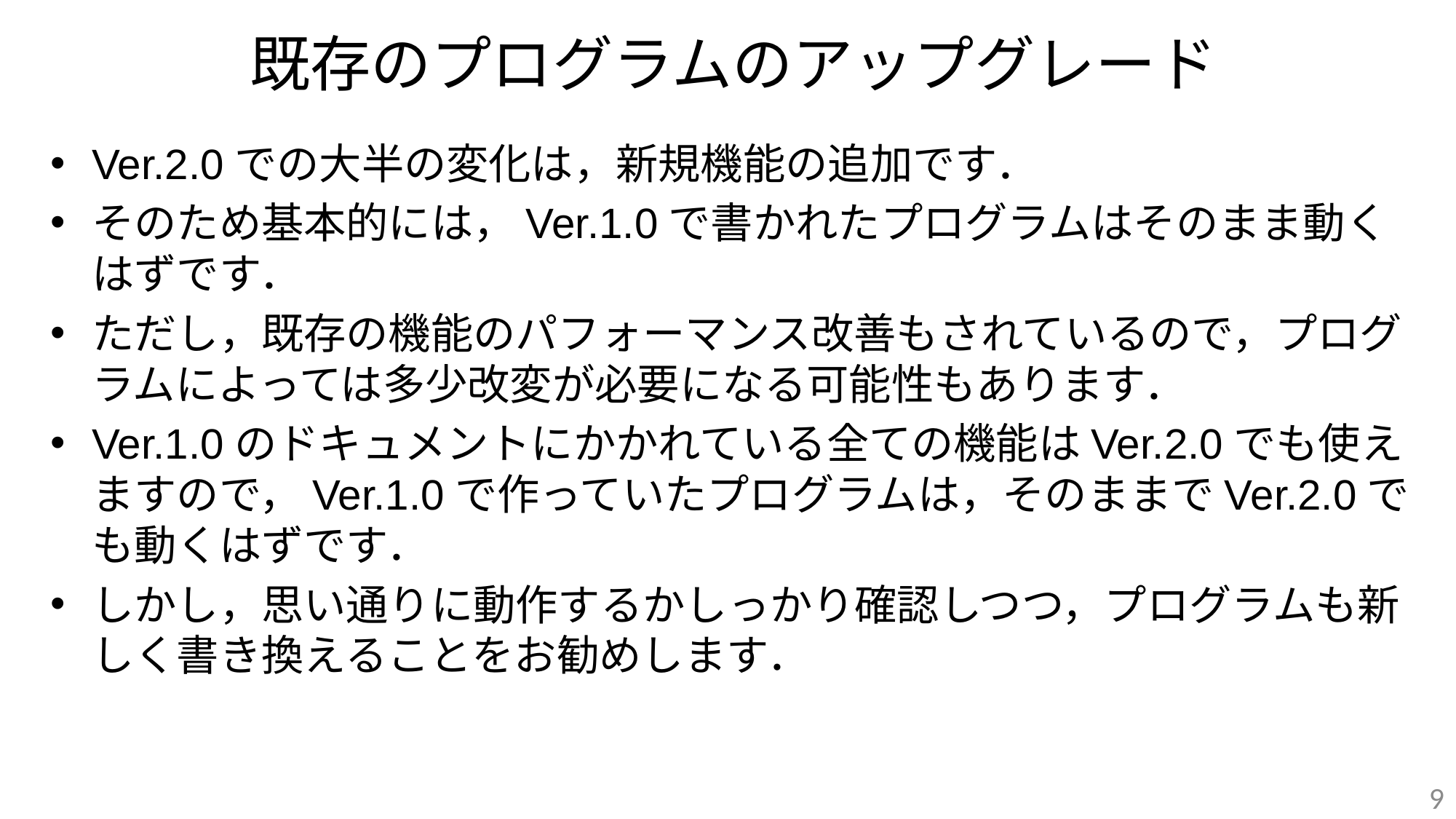

# 既存のプログラムのアップグレード
Ver.2.0での大半の変化は，新規機能の追加です．
そのため基本的には，Ver.1.0で書かれたプログラムはそのまま動くはずです．
ただし，既存の機能のパフォーマンス改善もされているので，プログラムによっては多少改変が必要になる可能性もあります．
Ver.1.0のドキュメントにかかれている全ての機能はVer.2.0でも使えますので，Ver.1.0で作っていたプログラムは，そのままでVer.2.0でも動くはずです．
しかし，思い通りに動作するかしっかり確認しつつ，プログラムも新しく書き換えることをお勧めします．
9